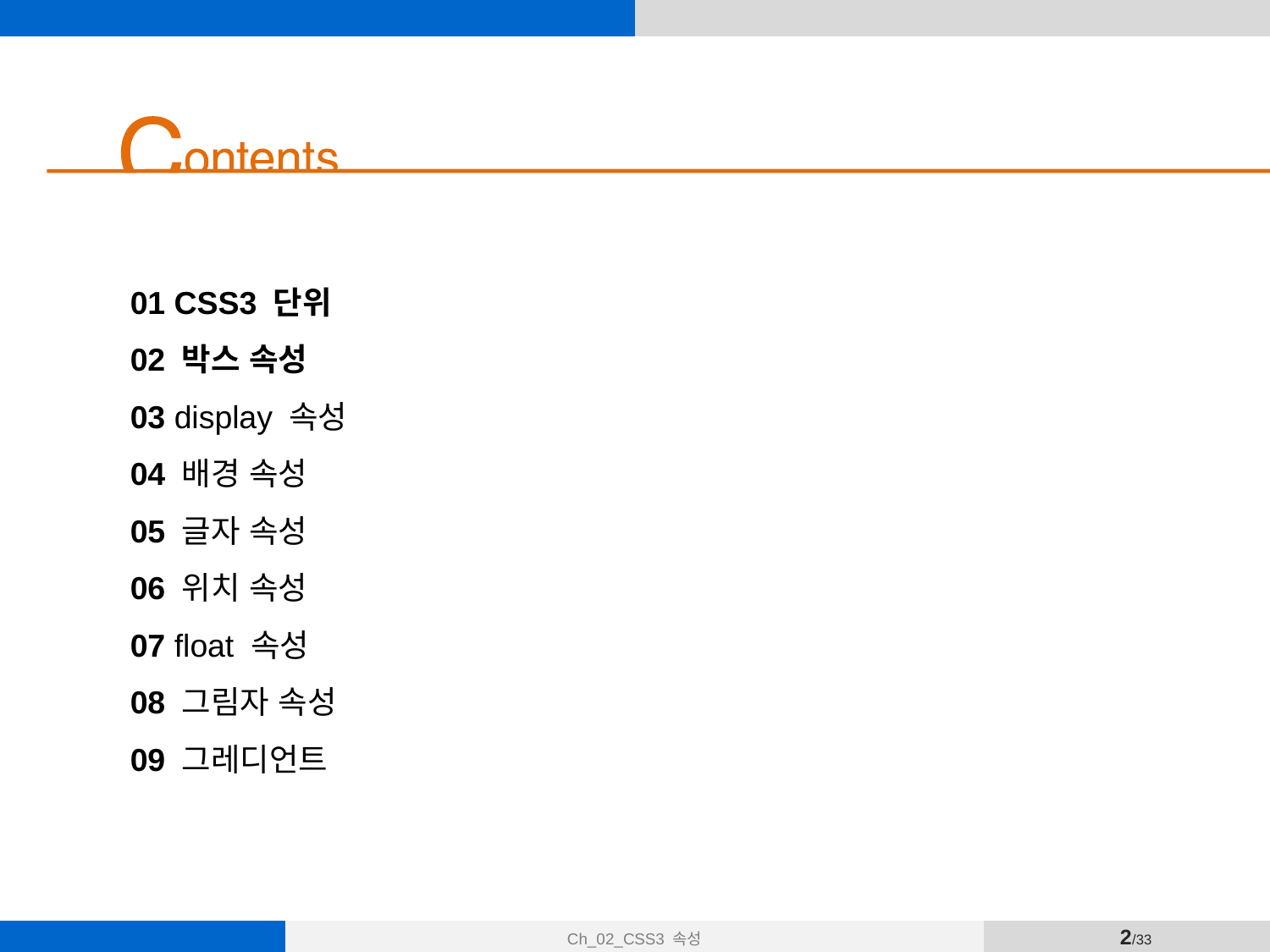

01 CSS3 단위
02 박스 속성
03 display 속성
04 배경 속성
05 글자 속성
06 위치 속성
07 float 속성
08 그림자 속성
09 그레디언트